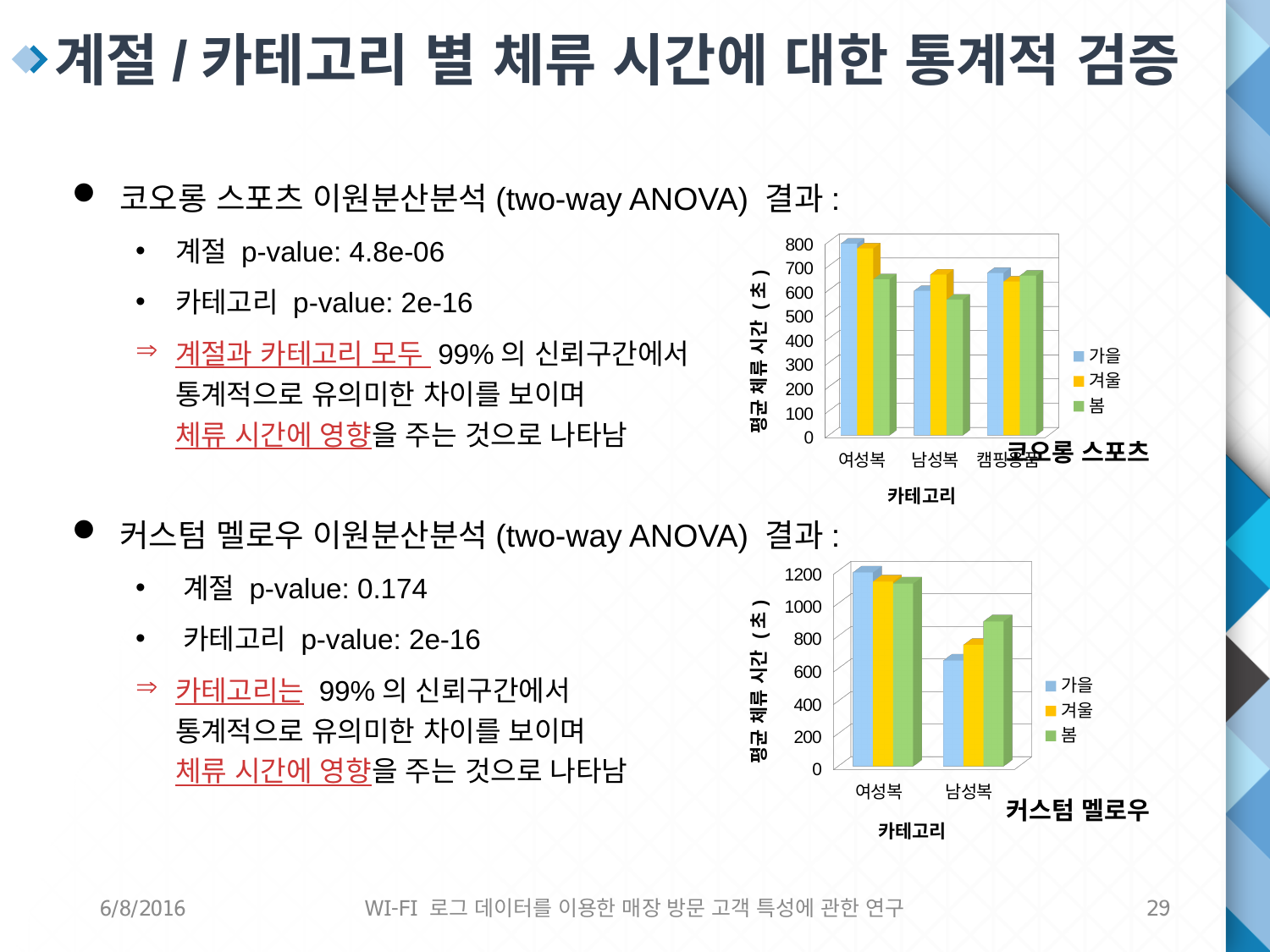

계절/카테고리 별 체류 시간에 대한 통계적 검증

코오롱 스포츠 이원분산분석(two-way ANOVA) 결과:
계절 p-value: 4.8e-06
카테고리 p-value: 2e-16
계절과 카테고리 모두 99%의 신뢰구간에서
통계적으로 유의미한 차이를 보이며
체류 시간에 영향을 주는 것으로 나타남

커스텀 멜로우 이원분산분석(two-way ANOVA) 결과:
계절 p-value: 0.174
카테고리 p-value: 2e-16
카테고리는 99%의 신뢰구간에서
통계적으로 유의미한 차이를 보이며
체류 시간에 영향을 주는 것으로 나타남

[unsupported chart]

코오롱 스포츠

[unsupported chart]

커스텀 멜로우
6/8/2016
WI-FI 로그 데이터를 이용한 매장 방문 고객 특성에 관한 연구
29